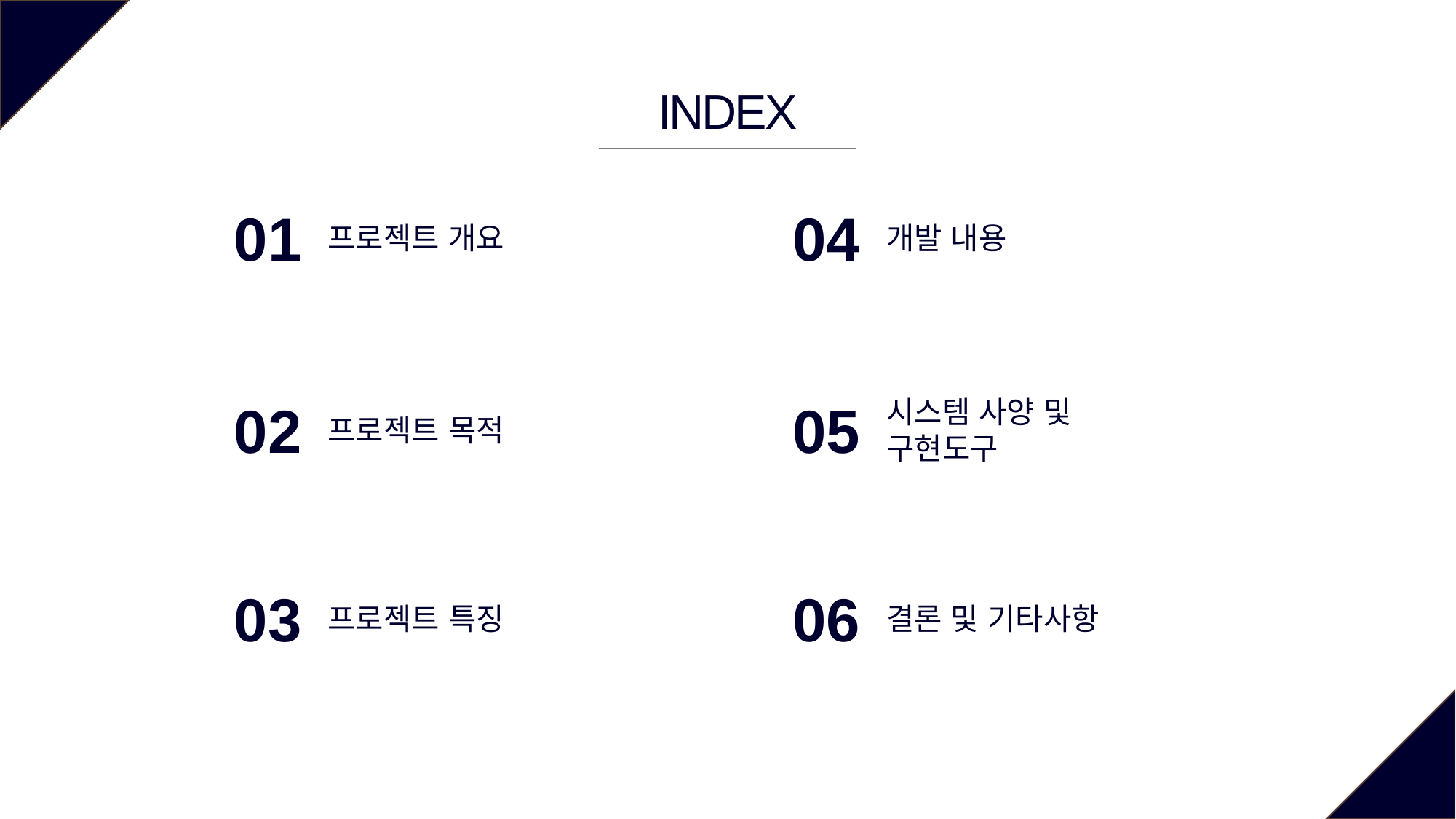

INDEX
01
04
프로젝트 개요
개발 내용
02
05
프로젝트 목적
시스템 사양 및 구현도구
03
06
프로젝트 특징
결론 및 기타사항